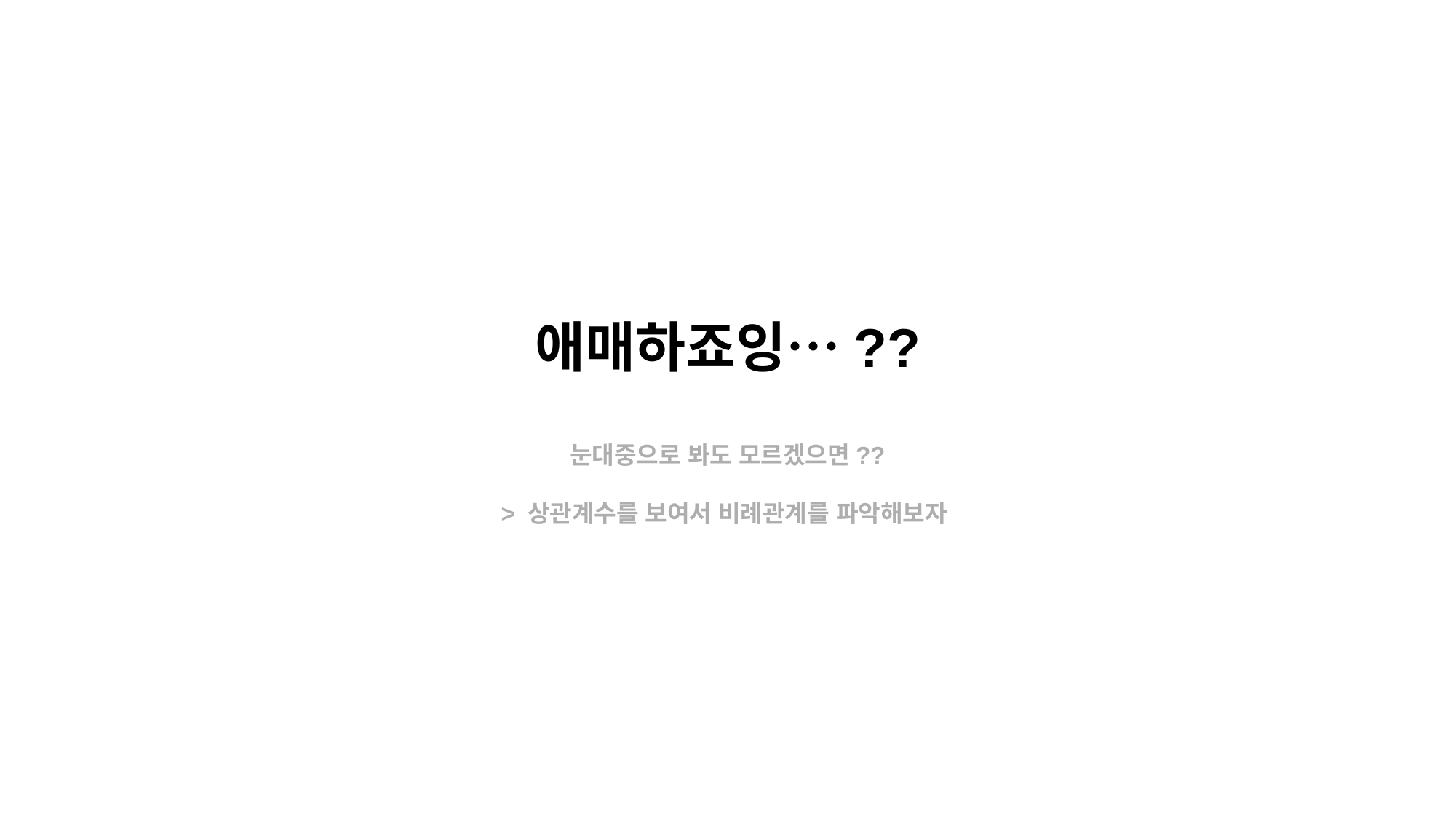

애매하죠잉…??

눈대중으로 봐도 모르겠으면??

> 상관계수를 보여서 비례관계를 파악해보자